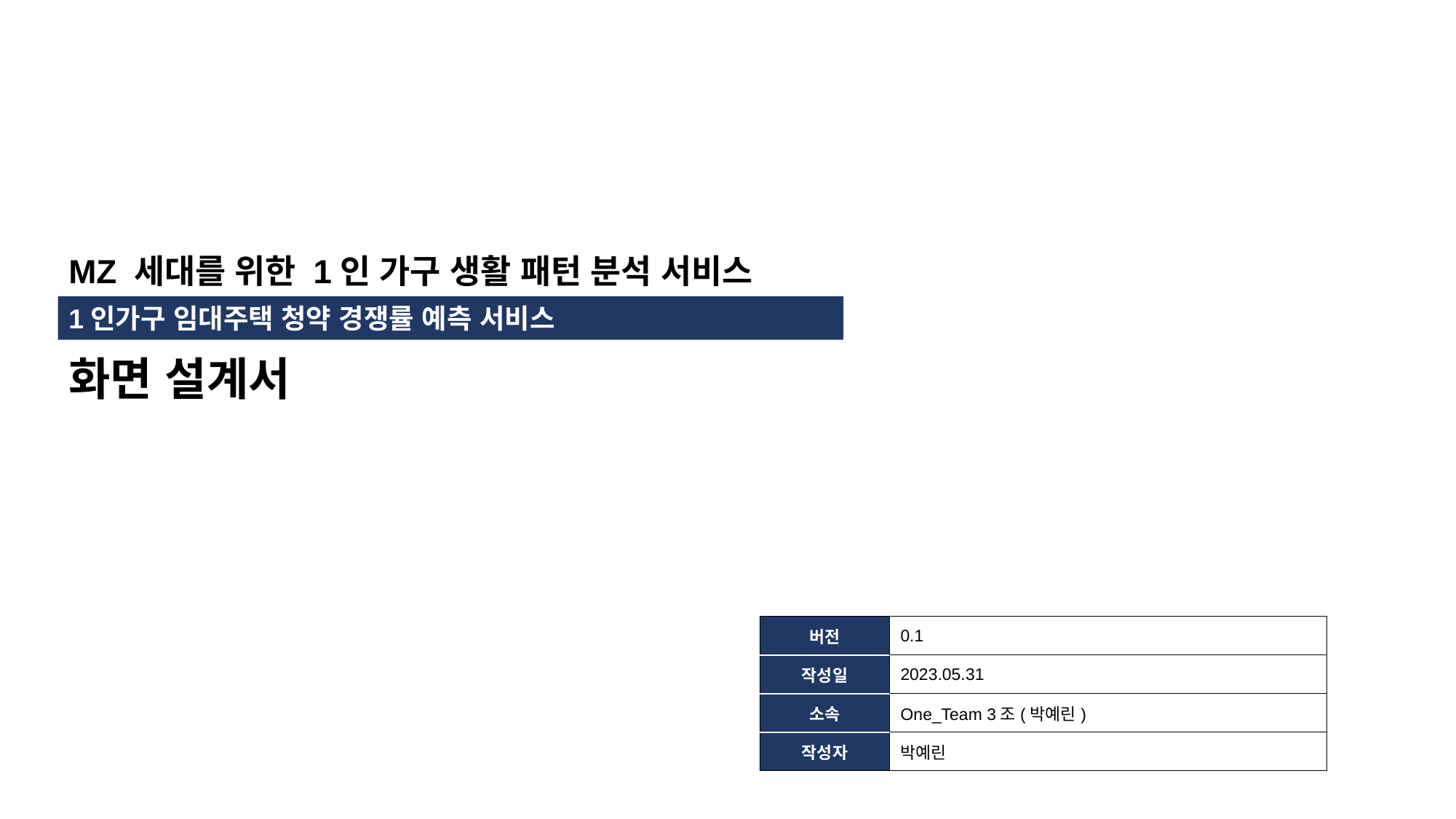

MZ 세대를 위한 1인 가구 생활 패턴 분석 서비스
1인가구 임대주택 청약 경쟁률 예측 서비스
화면 설계서
| 버전 | 0.1 |
| --- | --- |
| 작성일 | 2023.05.31 |
| 소속 | One\_Team 3조(박예린) |
| 작성자 | 박예린 |